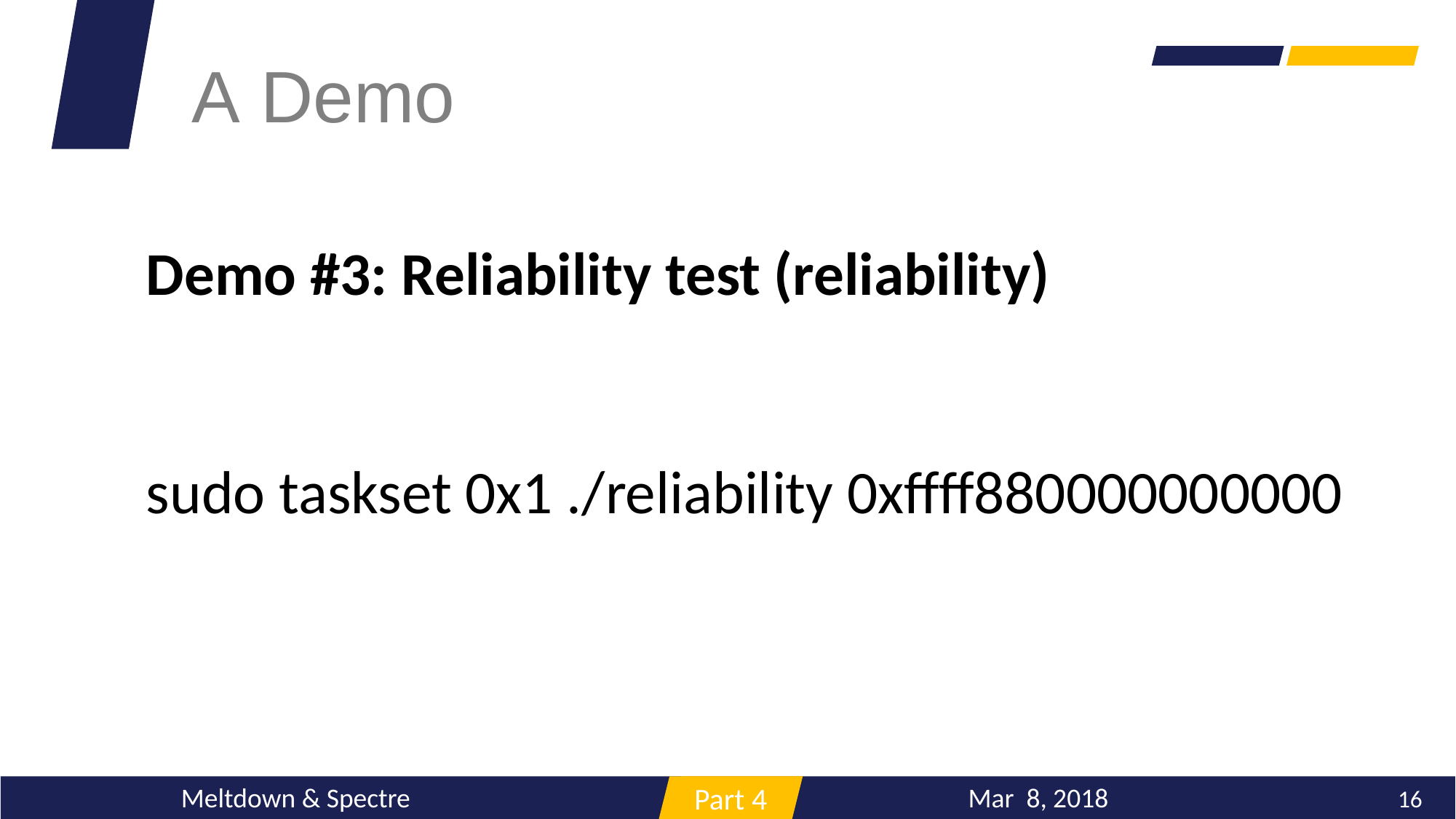

A Demo

Demo #3: Reliability test (reliability)

sudo taskset 0x1 ./reliability 0xffff880000000000
海量数据
Mar  8, 2018
Meltdown & Spectre
16

Part 4